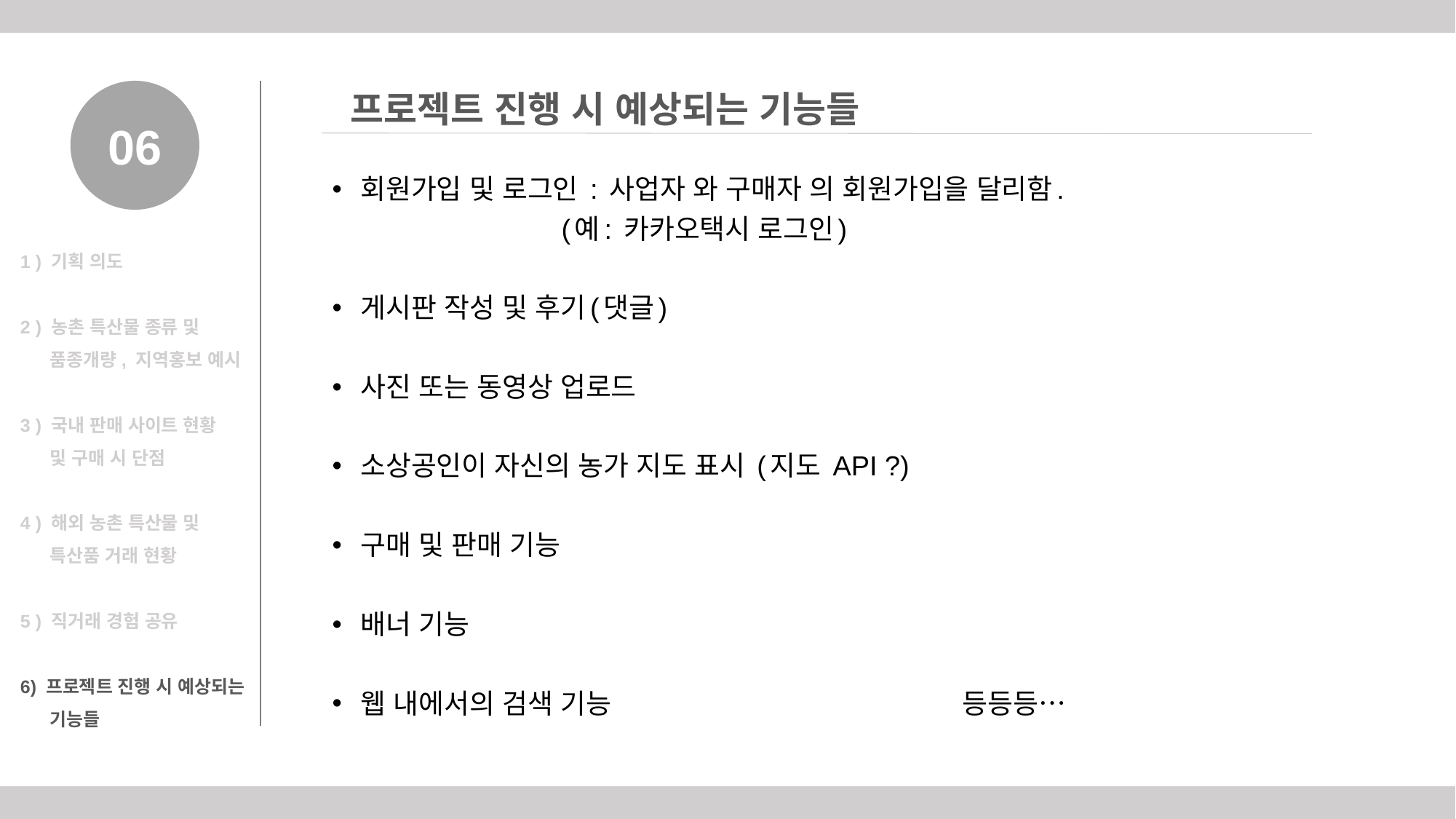

06
프로젝트 진행 시 예상되는 기능들
회원가입 및 로그인 : 사업자 와 구매자 의 회원가입을 달리함.
                              (예: 카카오택시 로그인)

게시판 작성 및 후기(댓글)

사진 또는 동영상 업로드

소상공인이 자신의 농가 지도 표시 (지도 API ?)

구매 및 판매 기능

배너 기능

웹 내에서의 검색 기능                                              등등등…

1 ) 기획 의도

2 ) 농촌 특산물 종류 및
     품종개량, 지역홍보 예시

3 ) 국내 판매 사이트 현황
     및 구매 시 단점

4 ) 해외 농촌 특산물 및
     특산품 거래 현황

5 ) 직거래 경험 공유

6) 프로젝트 진행 시 예상되는
     기능들